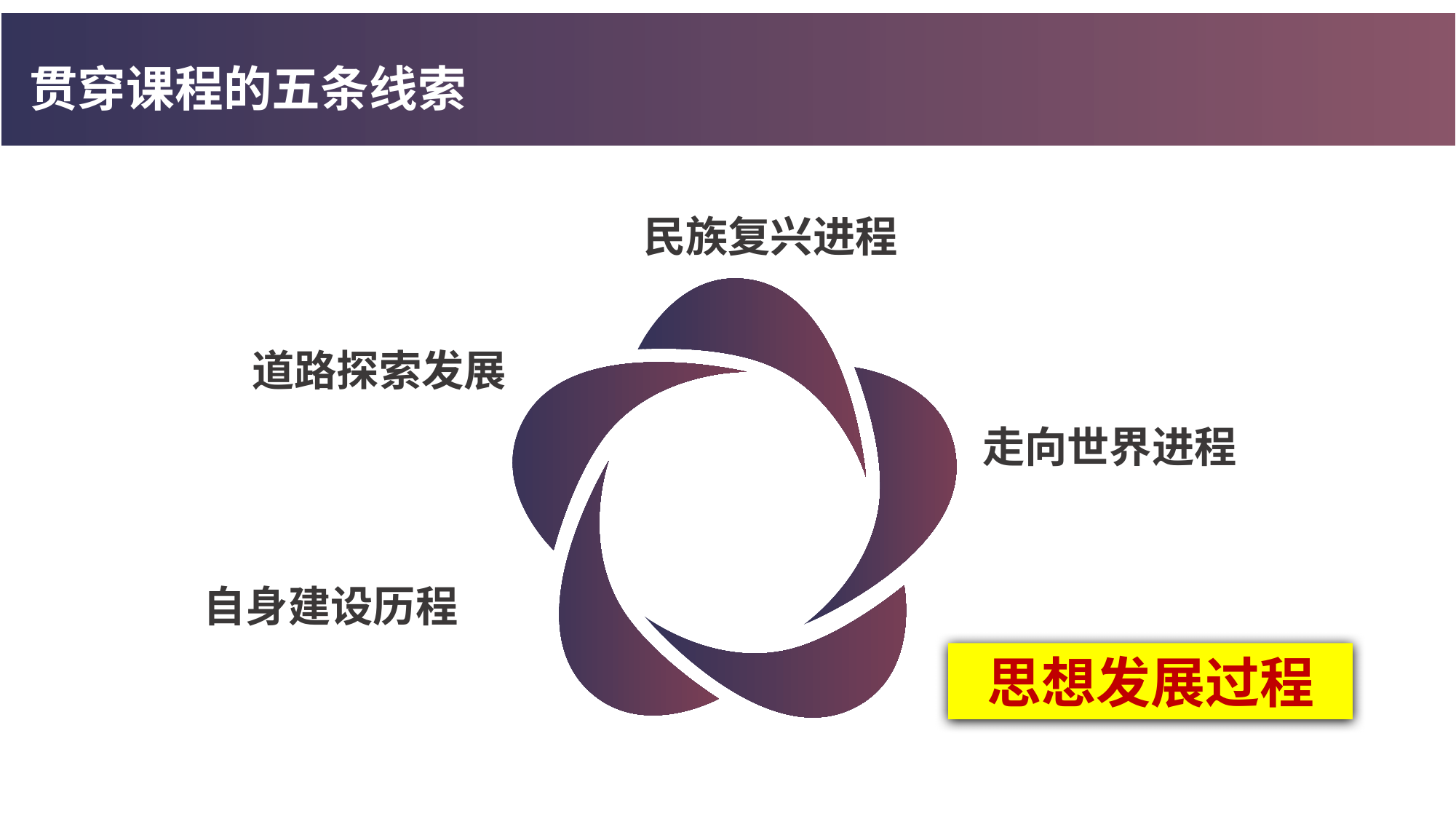

贯穿课程的五条线索
  民族复兴进程

道路探索发展
走向世界进程
自身建设历程
思想发展过程